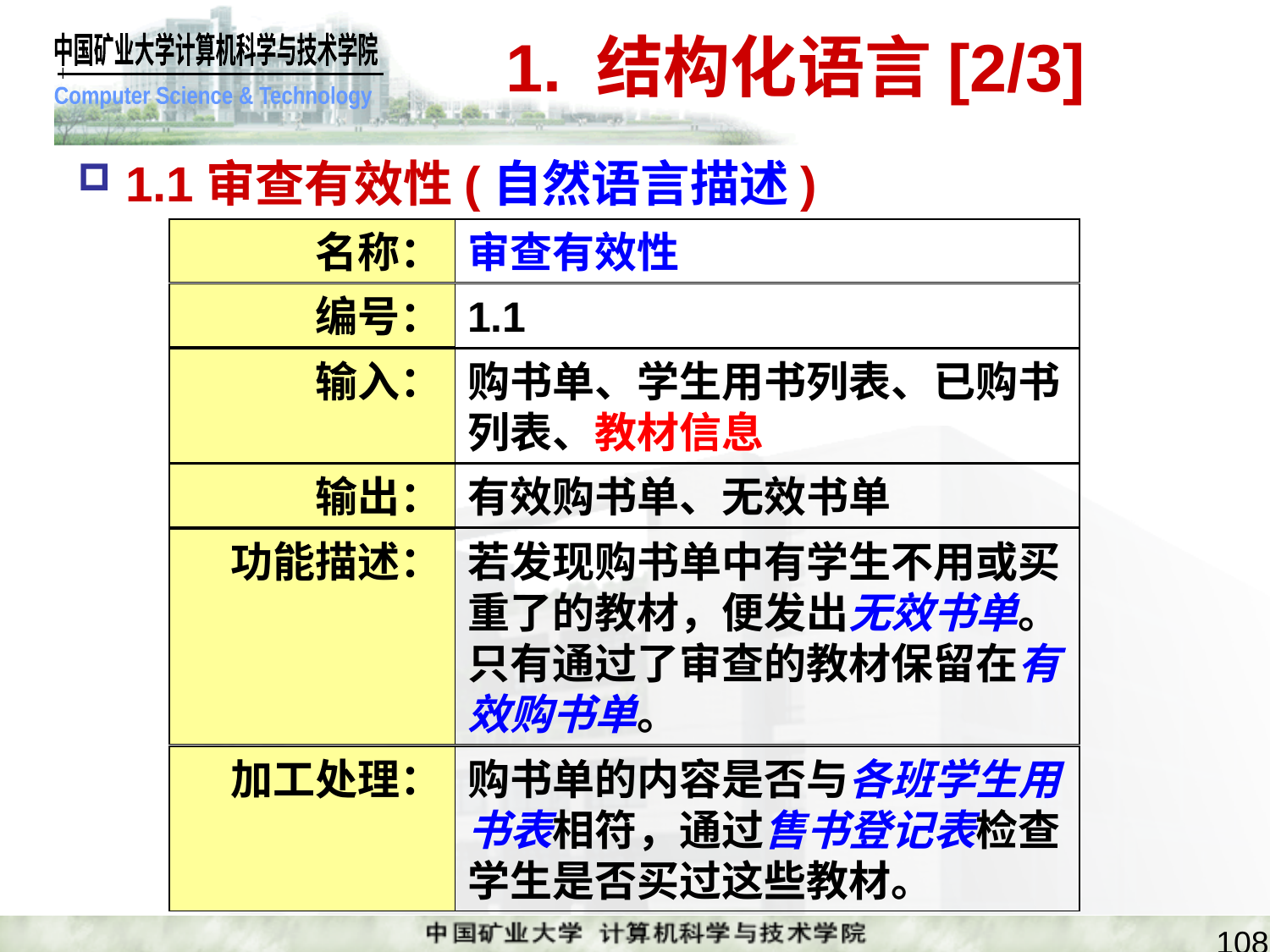

# 1. 结构化语言[2/3]
1.1审查有效性(自然语言描述)
名称：
审查有效性
编号：
1.1
输入：

购书单、学生用书列表、已购书列表、教材信息
输出：
有效购书单、无效书单
若发现购书单中有学生不用或买重了的教材，便发出无效书单。只有通过了审查的教材保留在有效购书单。
功能描述：

加工处理：

购书单的内容是否与各班学生用书表相符，通过售书登记表检查学生是否买过这些教材。
108